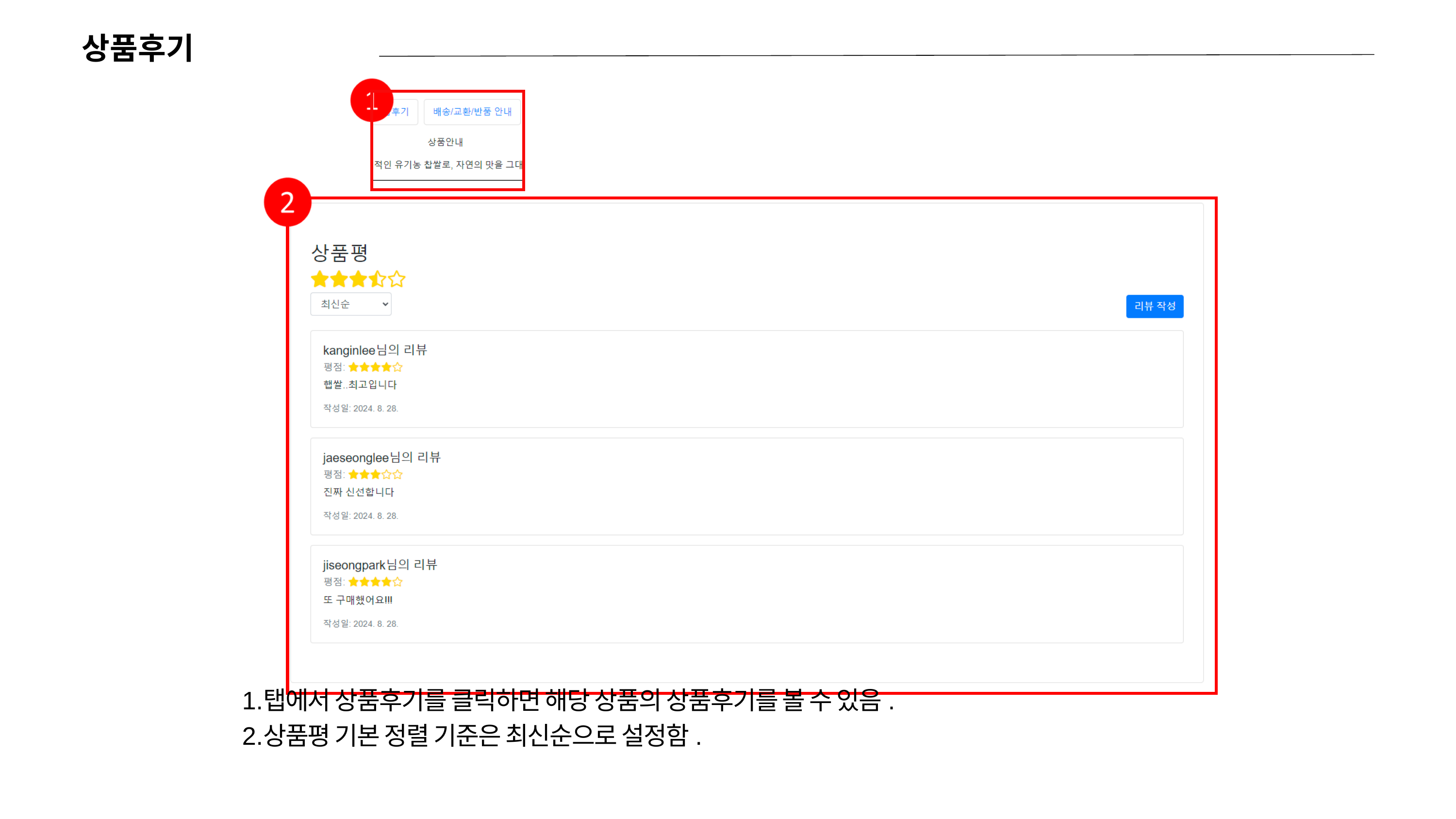

상품후기

탭에서 상품후기를 클릭하면 해당 상품의 상품후기를 볼 수 있음.
상품평 기본 정렬 기준은 최신순으로 설정함.